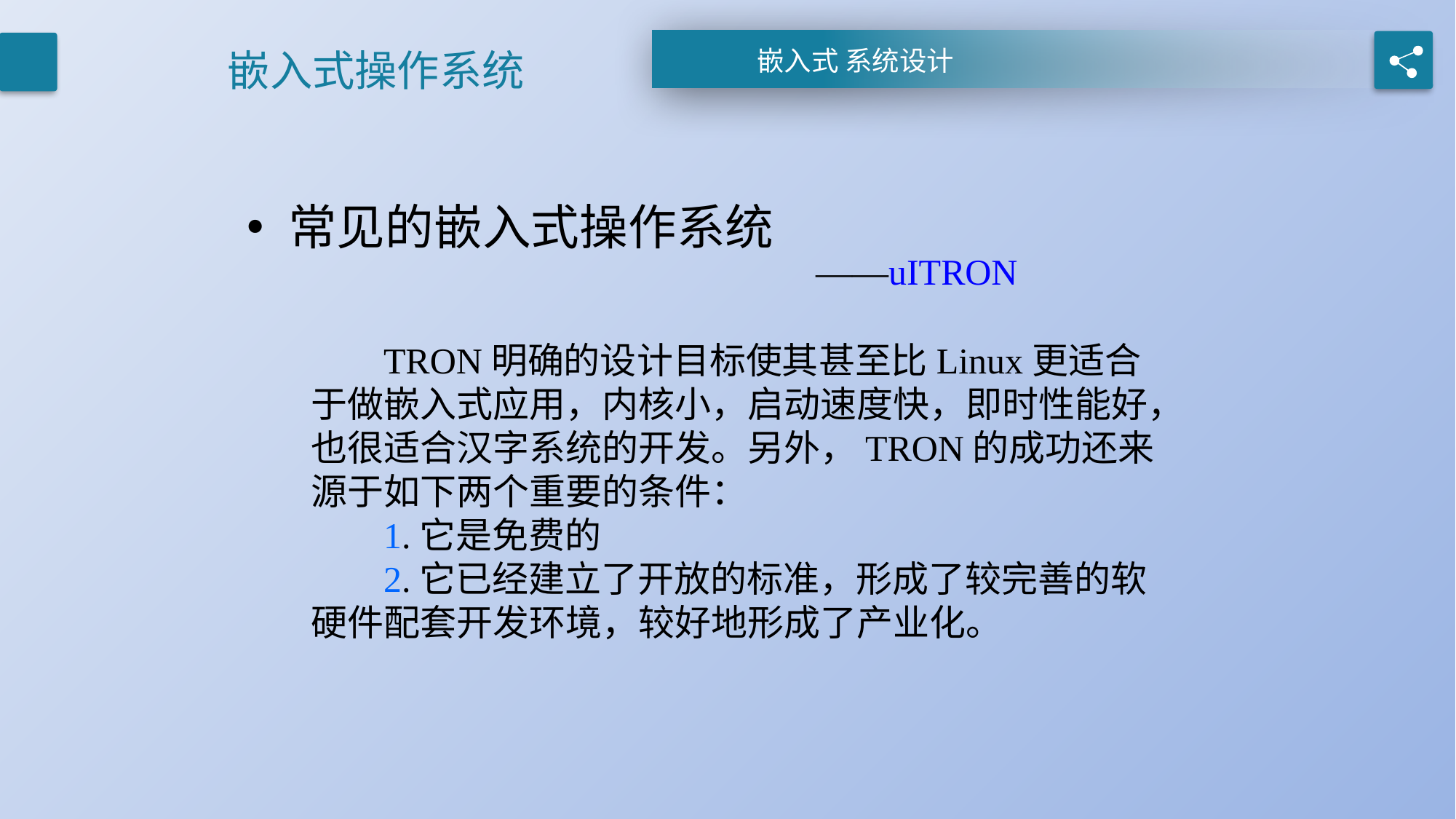

# 嵌入式操作系统
常见的嵌入式操作系统
——uITRON
        TRON明确的设计目标使其甚至比Linux更适合于做嵌入式应用，内核小，启动速度快，即时性能好，也很适合汉字系统的开发。另外，TRON的成功还来源于如下两个重要的条件：
        1.它是免费的
        2.它已经建立了开放的标准，形成了较完善的软硬件配套开发环境，较好地形成了产业化。